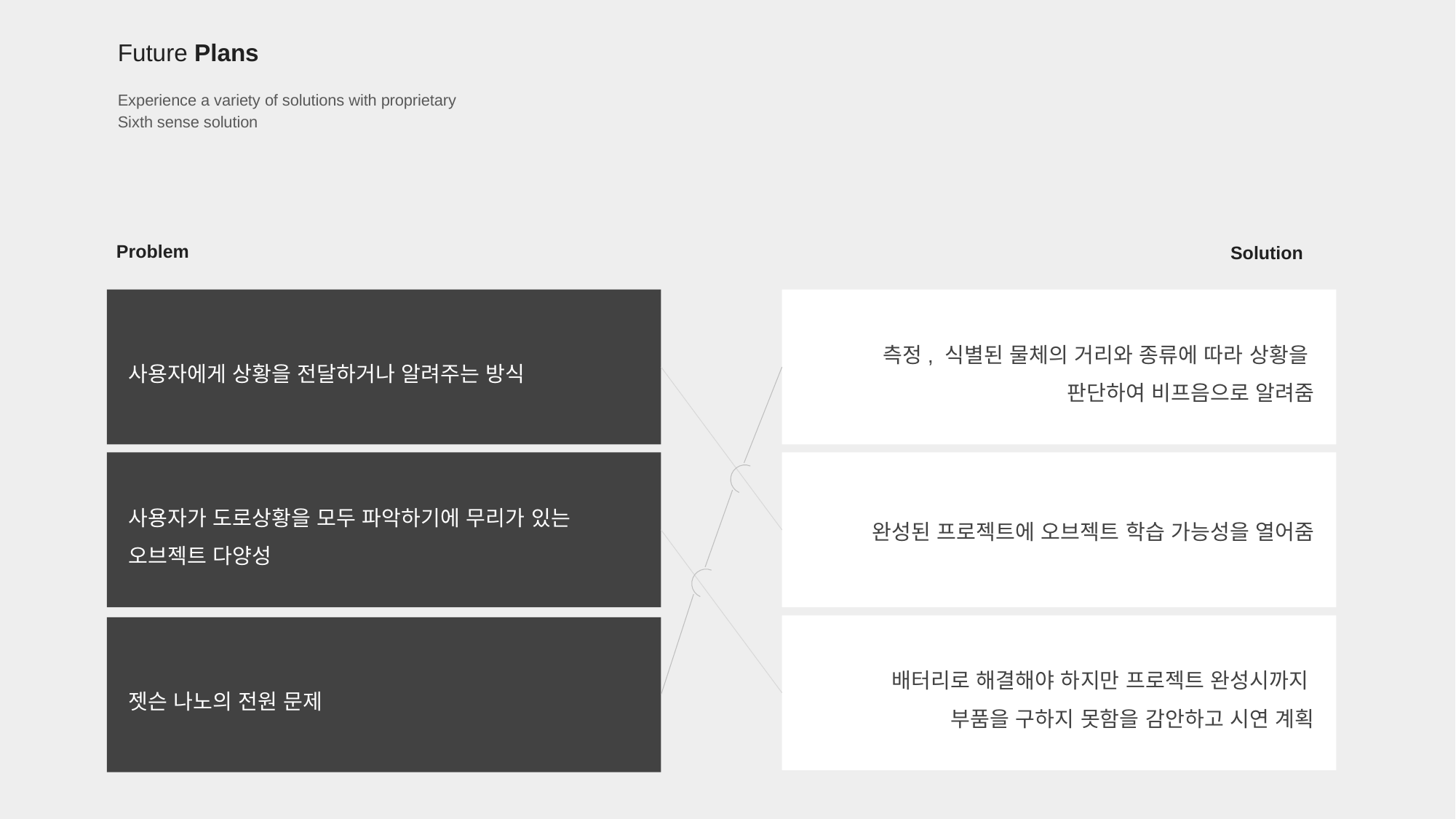

Future Plans

Experience a variety of solutions with proprietary
Sixth sense solution
Problem

Solution
사용자에게 상황을 전달하거나 알려주는 방식
측정, 식별된 물체의 거리와 종류에 따라 상황을
판단하여 비프음으로 알려줌
사용자가 도로상황을 모두 파악하기에 무리가 있는
오브젝트 다양성제
완성된 프로젝트에 오브젝트 학습 가능성을 열어줌

배터리로 해결해야 하지만 프로젝트 완성시까지
부품을 구하지 못함을 감안하고 시연 계획
젯슨 나노의 전원 문제